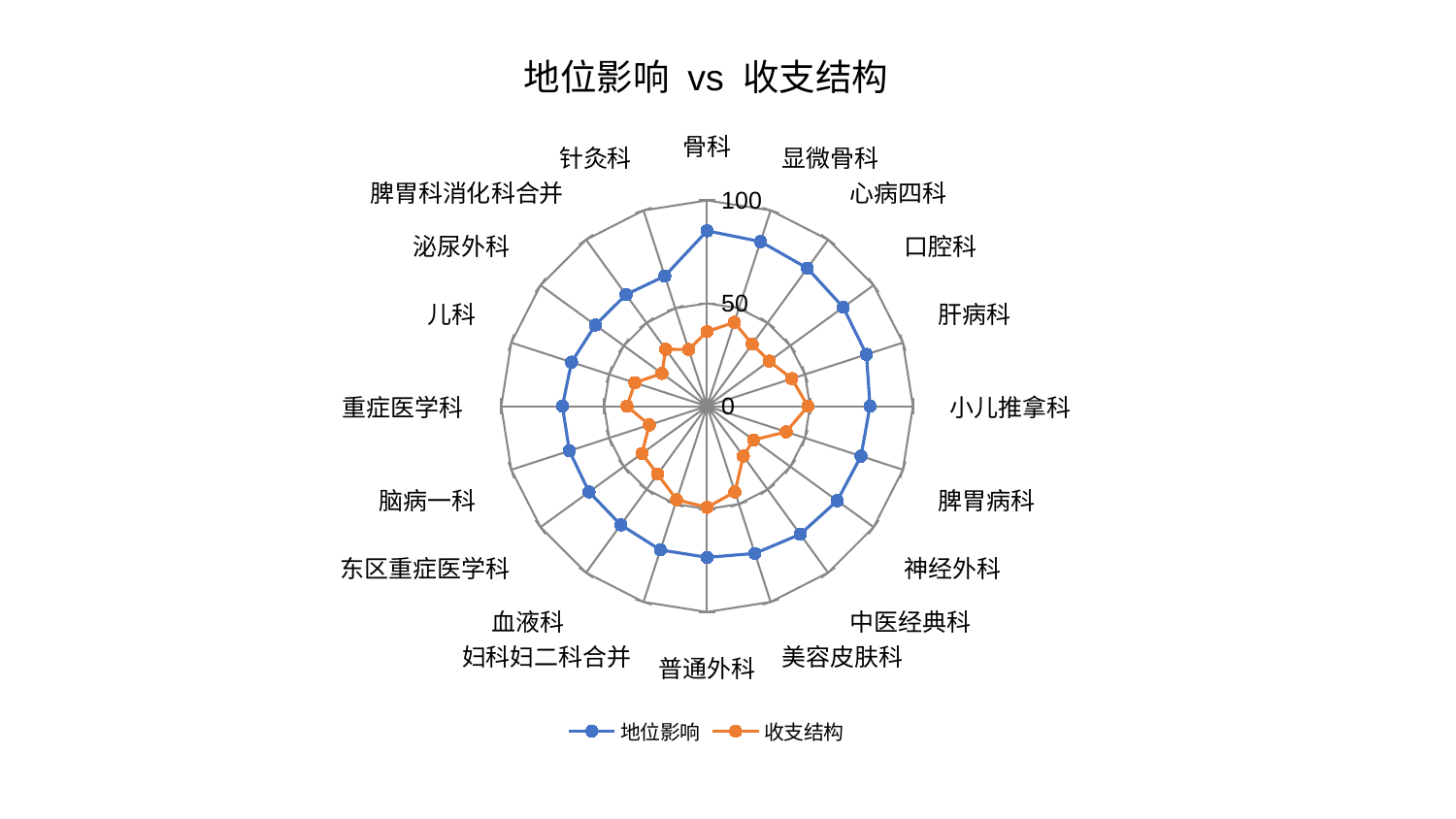

### Chart: 地位影响 vs 收支结构

| Category | 地位影响 | 收支结构 |
|---|---|---|
| 骨科 | 85.19807566870371 | 36.26376469265193 |
| 显微骨科 | 84.07031621457868 | 42.82761339937723 |
| 心病四科 | 82.88167422189697 | 37.27256066807866 |
| 口腔科 | 81.7431240651916 | 37.320622634065046 |
| 肝病科 | 81.41898897277402 | 43.2882901499196 |
| 小儿推拿科 | 79.12630113819883 | 48.97461602851868 |
| 脾胃病科 | 78.60125541657554 | 40.380802750567725 |
| 神经外科 | 78.16723954000999 | 27.901520049650014 |
| 中医经典科 | 76.96095706287208 | 29.983685750030112 |
| 美容皮肤科 | 75.21333782022373 | 43.804394480565165 |
| 普通外科 | 73.45814545769001 | 49.14595466342883 |
| 妇科妇二科合并 | 73.42426523826703 | 47.82397430504632 |
| 血液科 | 71.29933192159238 | 40.8773099237419 |
| 东区重症医学科 | 70.87423402850087 | 39.141001904058534 |
| 脑病一科 | 70.32370265900357 | 29.493283246551304 |
| 重症医学科 | 70.27283523774815 | 38.90832437516232 |
| 儿科 | 69.23317618695744 | 36.8784068762592 |
| 泌尿外科 | 67.09942868800074 | 27.117447734949756 |
| 脾胃科消化科合并 | 67.0181174297457 | 34.19745964581142 |
| 针灸科 | 66.49549451400878 | 28.948024187120577 |
96